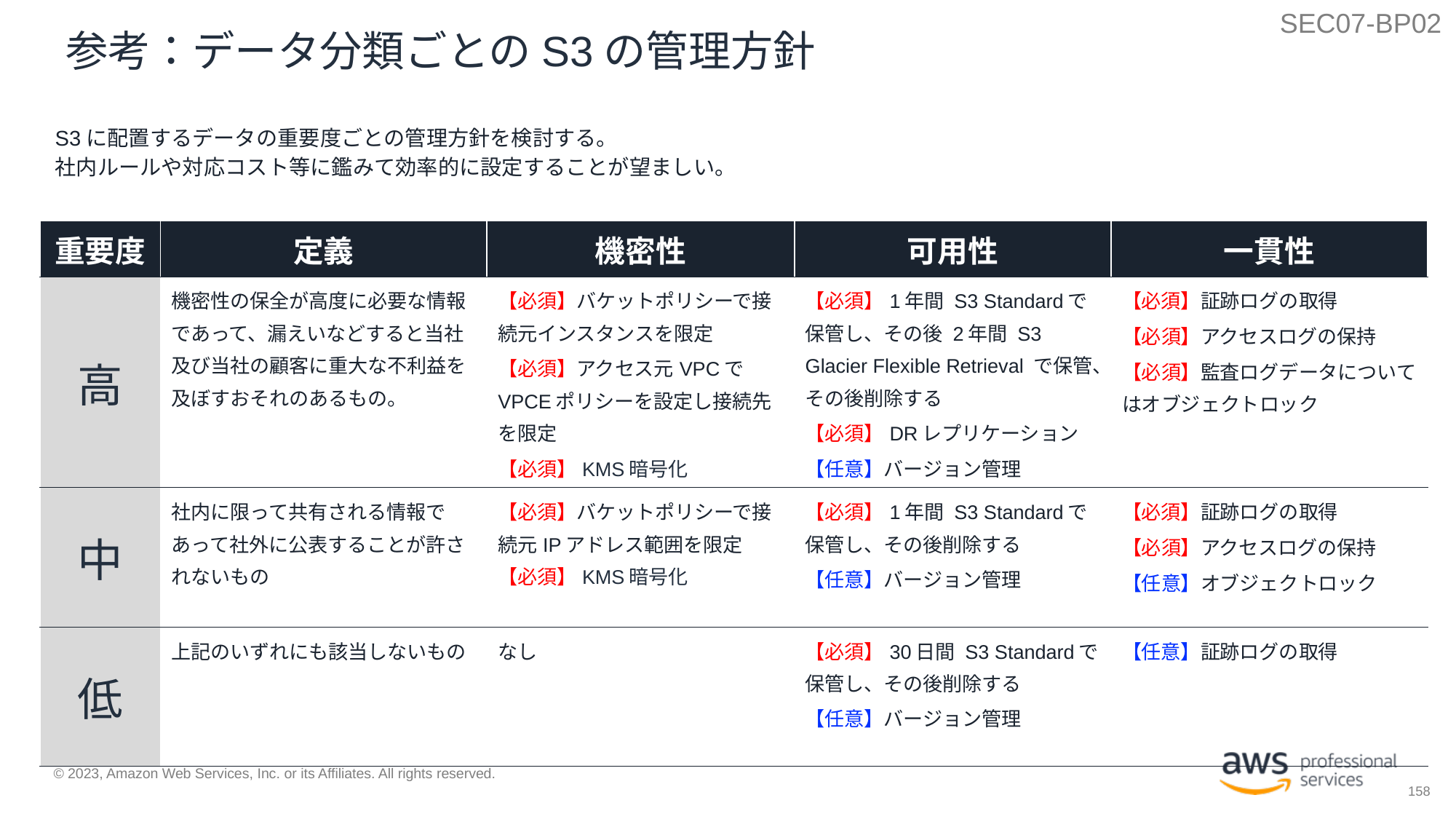

SEC07-BP02
# 参考：データ分類ごとのS3の管理方針
S3に配置するデータの重要度ごとの管理方針を検討する。
社内ルールや対応コスト等に鑑みて効率的に設定することが望ましい。
| 重要度 | 定義 | 機密性 | 可用性 | 一貫性 |
| --- | --- | --- | --- | --- |
| 高 | 機密性の保全が高度に必要な情報であって、漏えいなどすると当社及び当社の顧客に重大な不利益を及ぼすおそれのあるもの。 | 【必須】バケットポリシーで接続元インスタンスを限定 【必須】アクセス元VPCでVPCEポリシーを設定し接続先を限定 【必須】KMS暗号化 | 【必須】1年間 S3 Standardで保管し、その後 2年間 S3 Glacier Flexible Retrieval で保管、その後削除する 【必須】DRレプリケーション 【任意】バージョン管理 | 【必須】証跡ログの取得 【必須】アクセスログの保持 【必須】監査ログデータについてはオブジェクトロック |
| 中 | 社内に限って共有される情報であって社外に公表することが許されないもの | 【必須】バケットポリシーで接続元IPアドレス範囲を限定 【必須】KMS暗号化 | 【必須】1年間 S3 Standardで保管し、その後削除する 【任意】バージョン管理 | 【必須】証跡ログの取得 【必須】アクセスログの保持 【任意】オブジェクトロック |
| 低 | 上記のいずれにも該当しないもの | なし | 【必須】30日間 S3 Standardで保管し、その後削除する 【任意】バージョン管理 | 【任意】証跡ログの取得 |